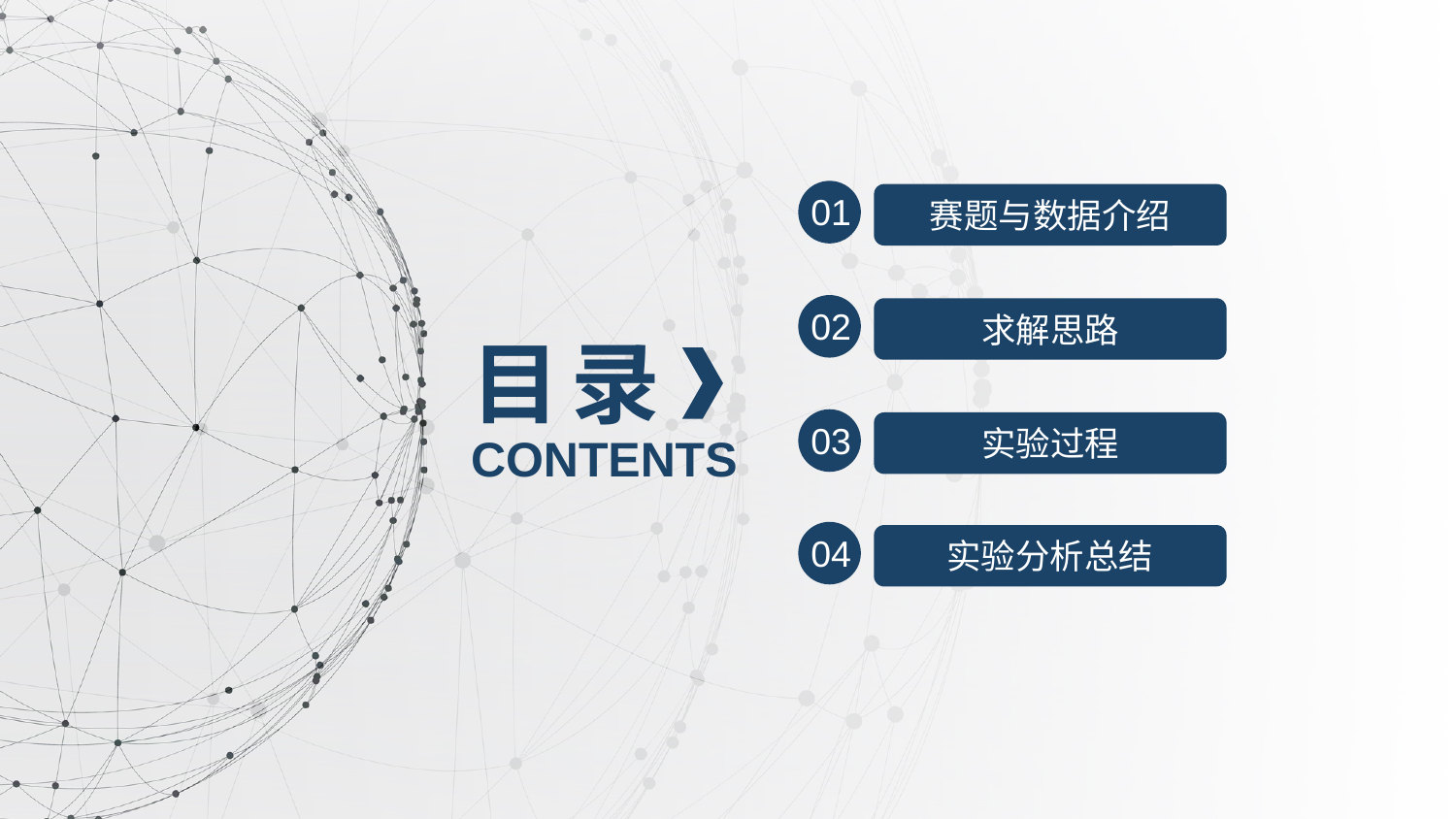

01
赛题与数据介绍

02
求解思路
目 录

03
实验过程
CONTENTS

04
实验分析总结